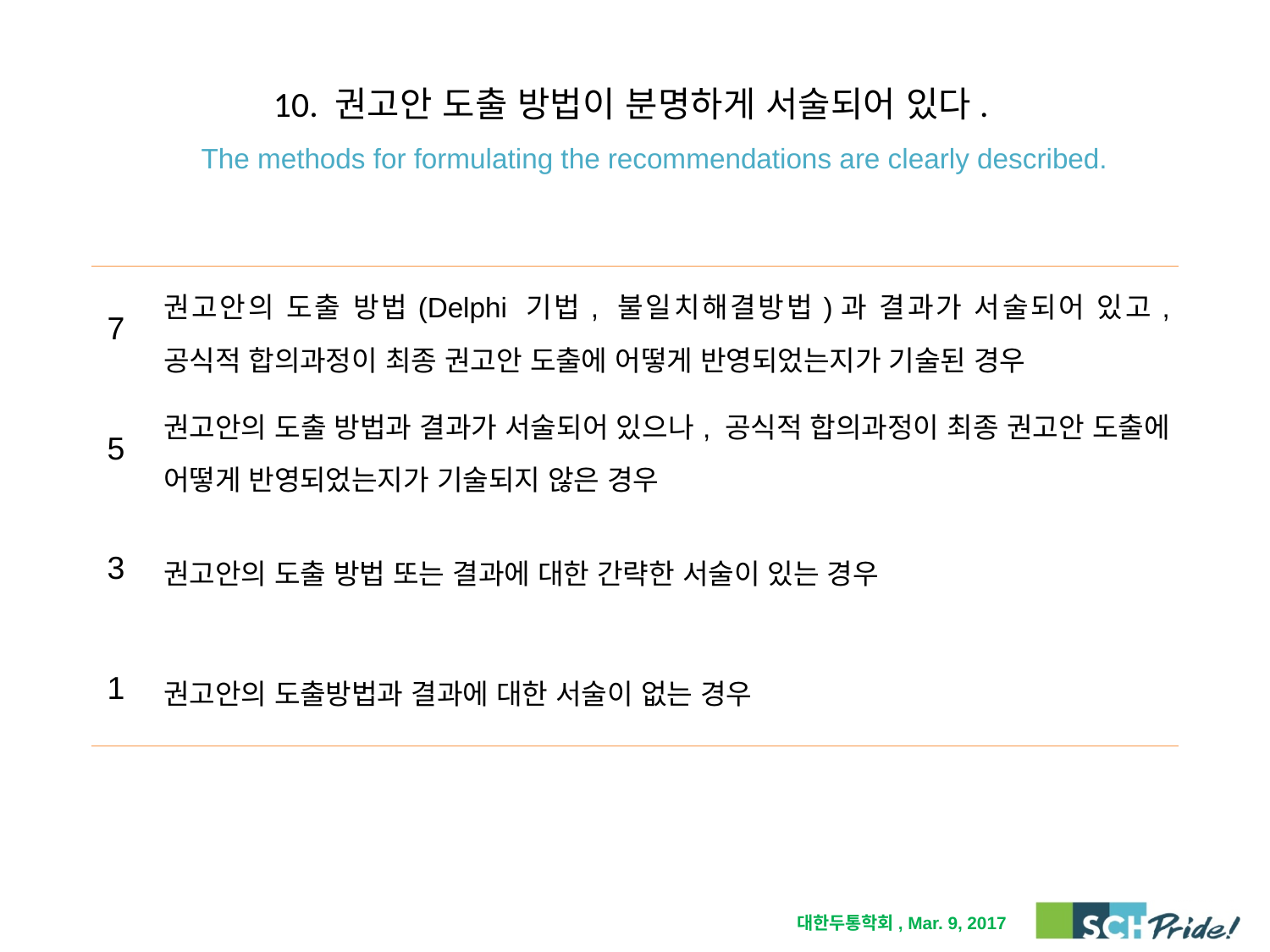

# 10. 권고안 도출 방법이 분명하게 서술되어 있다. The methods for formulating the recommendations are clearly described.
| 7 | 권고안의 도출 방법(Delphi 기법, 불일치해결방법)과 결과가 서술되어 있고, 공식적 합의과정이 최종 권고안 도출에 어떻게 반영되었는지가 기술된 경우 |
| --- | --- |
| 5 | 권고안의 도출 방법과 결과가 서술되어 있으나, 공식적 합의과정이 최종 권고안 도출에 어떻게 반영되었는지가 기술되지 않은 경우 |
| 3 | 권고안의 도출 방법 또는 결과에 대한 간략한 서술이 있는 경우 |
| 1 | 권고안의 도출방법과 결과에 대한 서술이 없는 경우 |